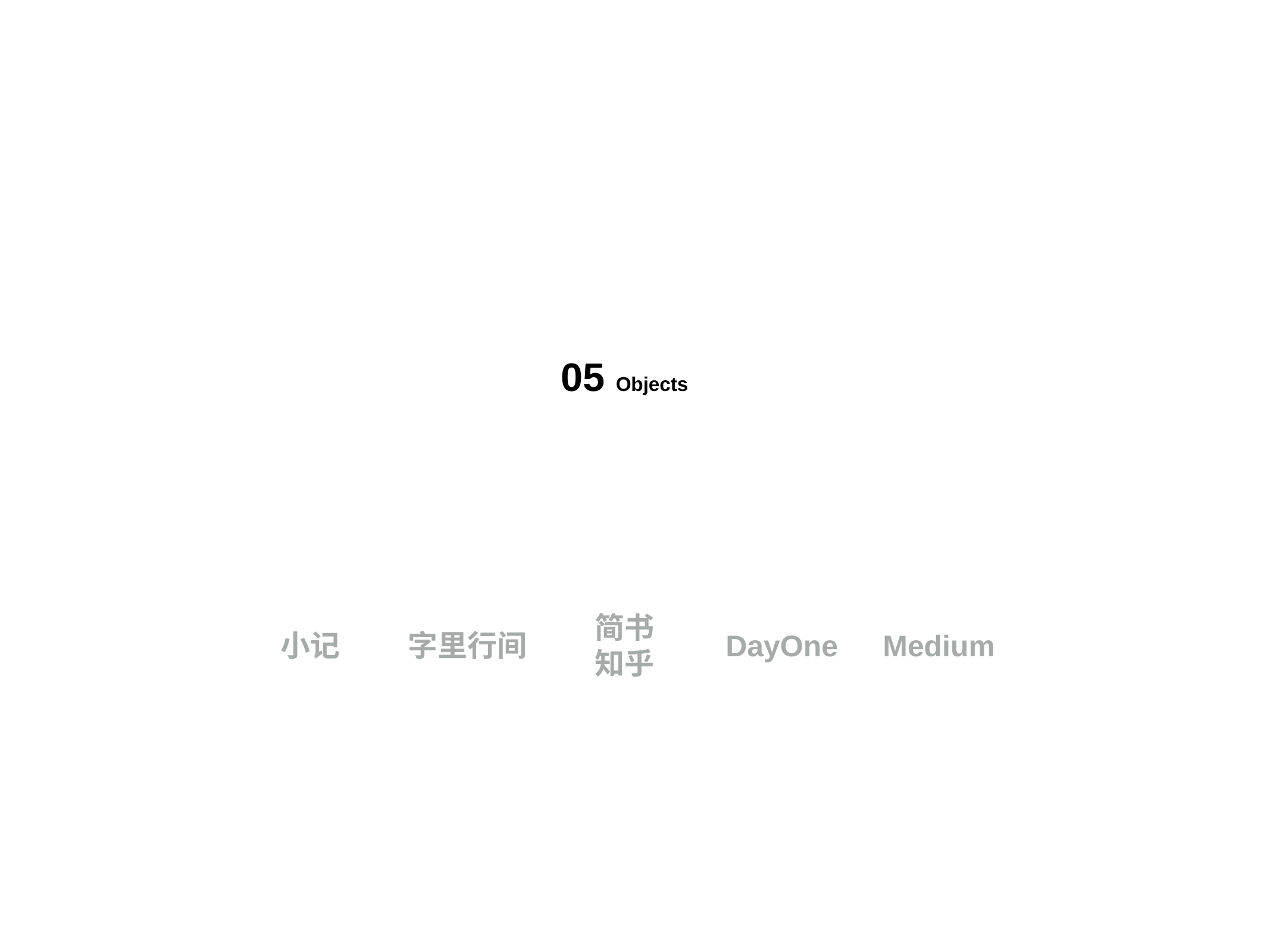

05 Objects
简书
知乎
小记
字里行间
DayOne
Medium